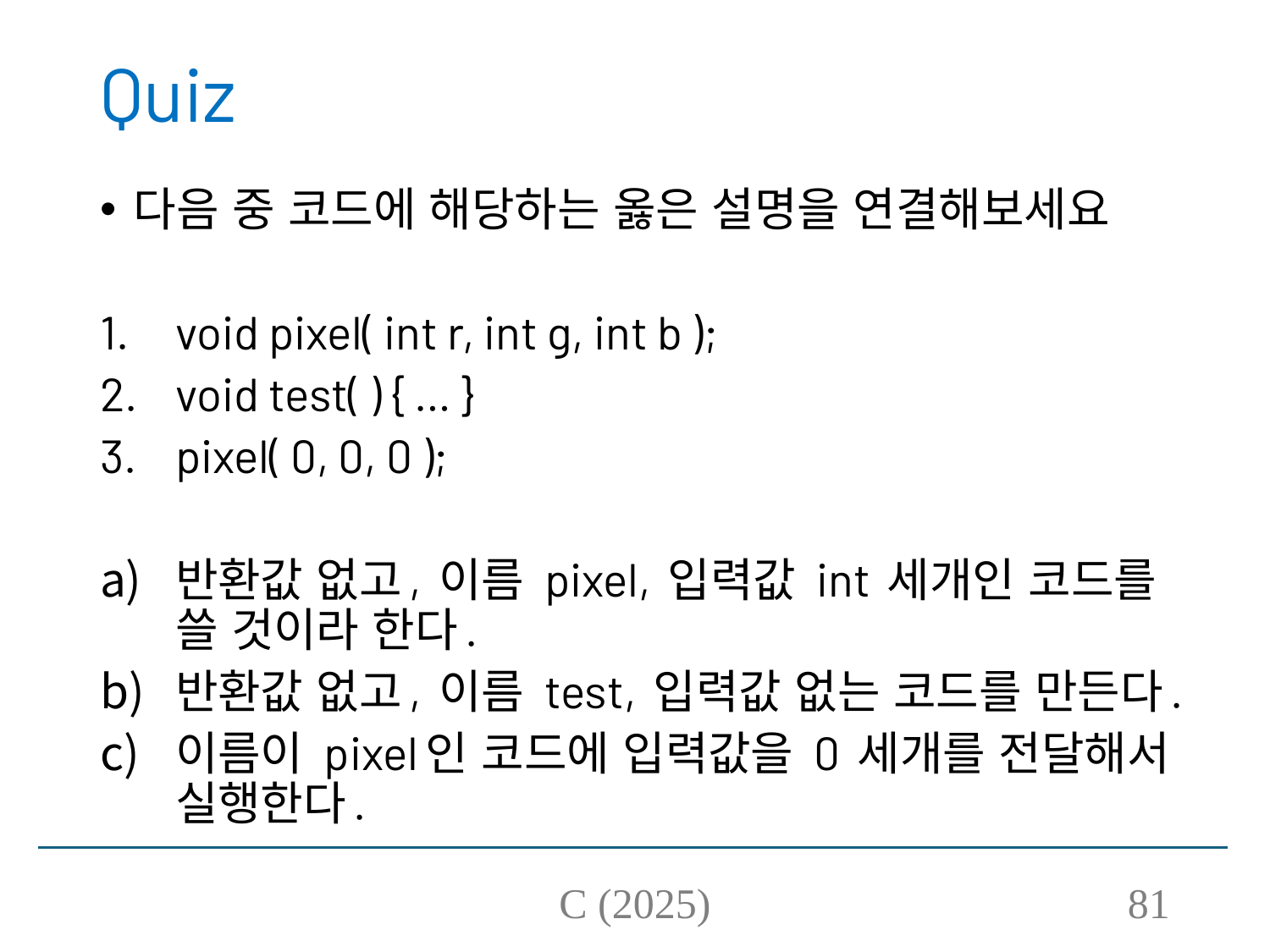

# Quiz
다음 중 코드에 해당하는 옳은 설명을 연결해보세요

void pixel( int r, int g, int b );
void test( ) { … }
pixel( 0, 0, 0 );

반환값 없고, 이름 pixel, 입력값 int 세개인 코드를 쓸 것이라 한다.
반환값 없고, 이름 test, 입력값 없는 코드를 만든다.
이름이 pixel인 코드에 입력값을 0 세개를 전달해서 실행한다.
C (2025)
81